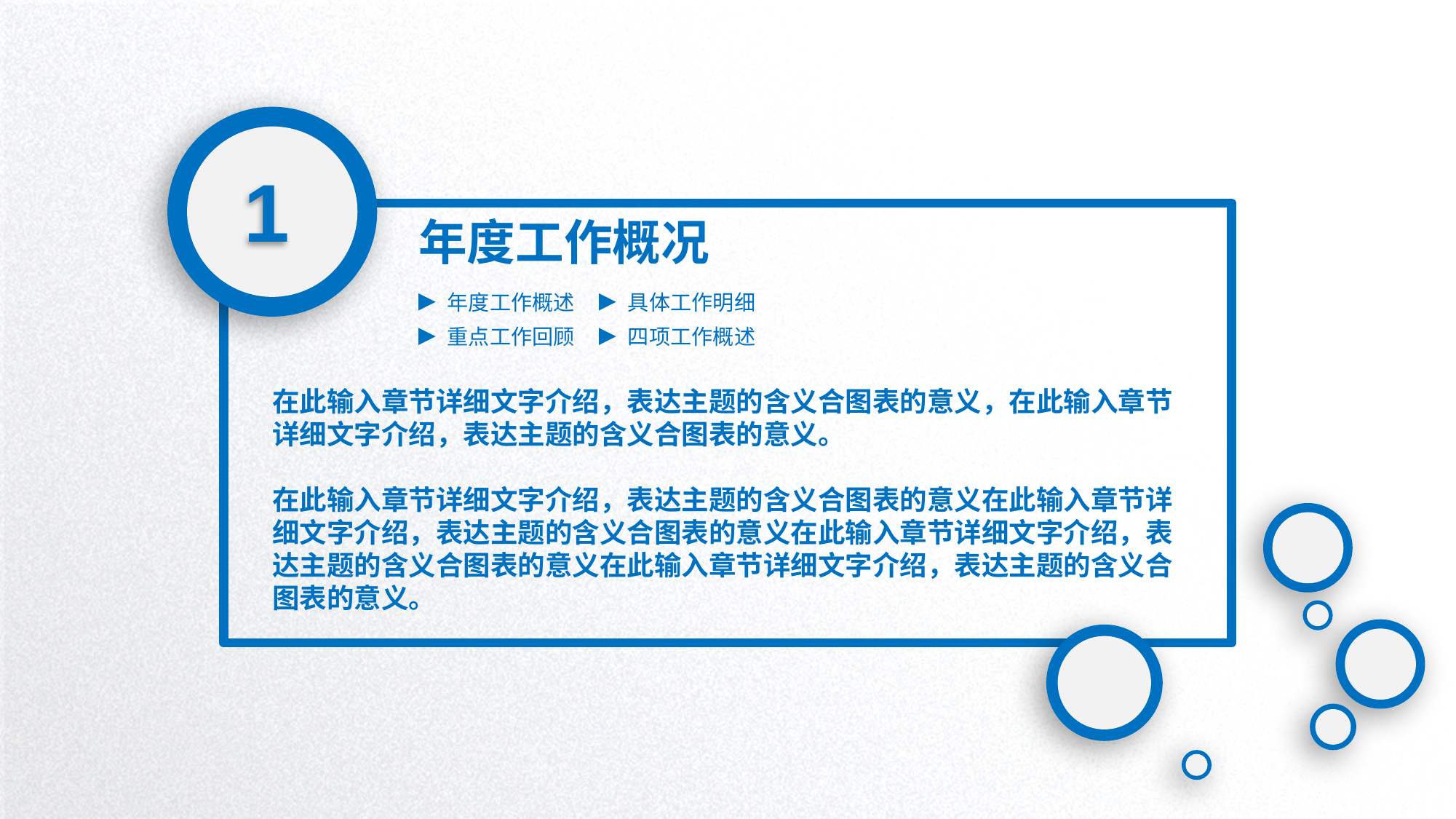

1

年度工作概况
年度工作概述

具体工作明细

重点工作回顾

四项工作概述

在此输入章节详细文字介绍，表达主题的含义合图表的意义，在此输入章节详细文字介绍，表达主题的含义合图表的意义。

在此输入章节详细文字介绍，表达主题的含义合图表的意义在此输入章节详细文字介绍，表达主题的含义合图表的意义在此输入章节详细文字介绍，表达主题的含义合图表的意义在此输入章节详细文字介绍，表达主题的含义合图表的意义。

延时符